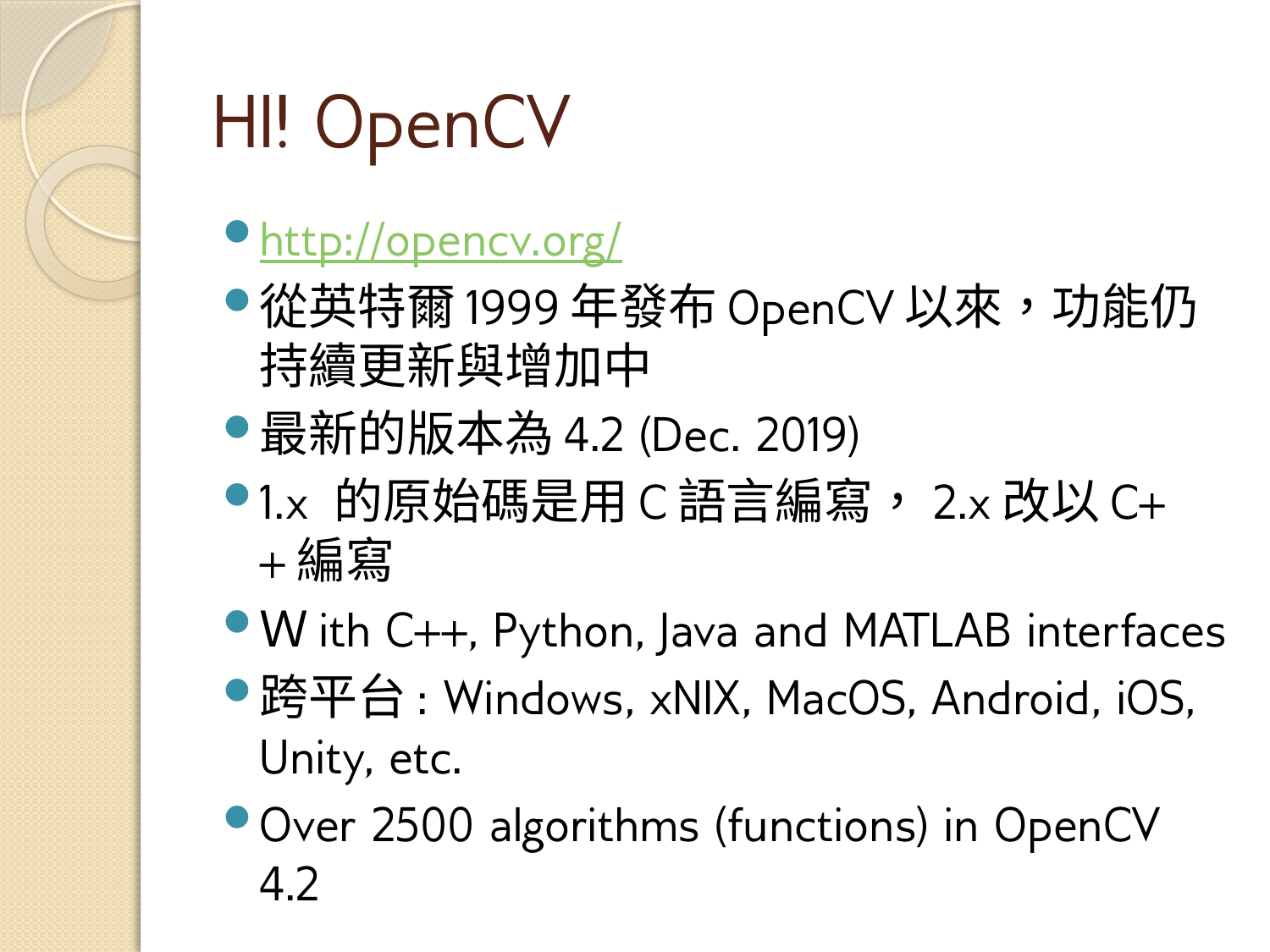

# HI! OpenCV
http://opencv.org/
從英特爾1999年發布OpenCV以來，功能仍持續更新與增加中
最新的版本為4.2 (Dec. 2019)
1.x 的原始碼是用C語言編寫，2.x改以C++編寫
Ｗith C++, Python, Java and MATLAB interfaces
跨平台: Windows, xNIX, MacOS, Android, iOS, Unity, etc.
Over 2500 algorithms (functions) in OpenCV 4.2